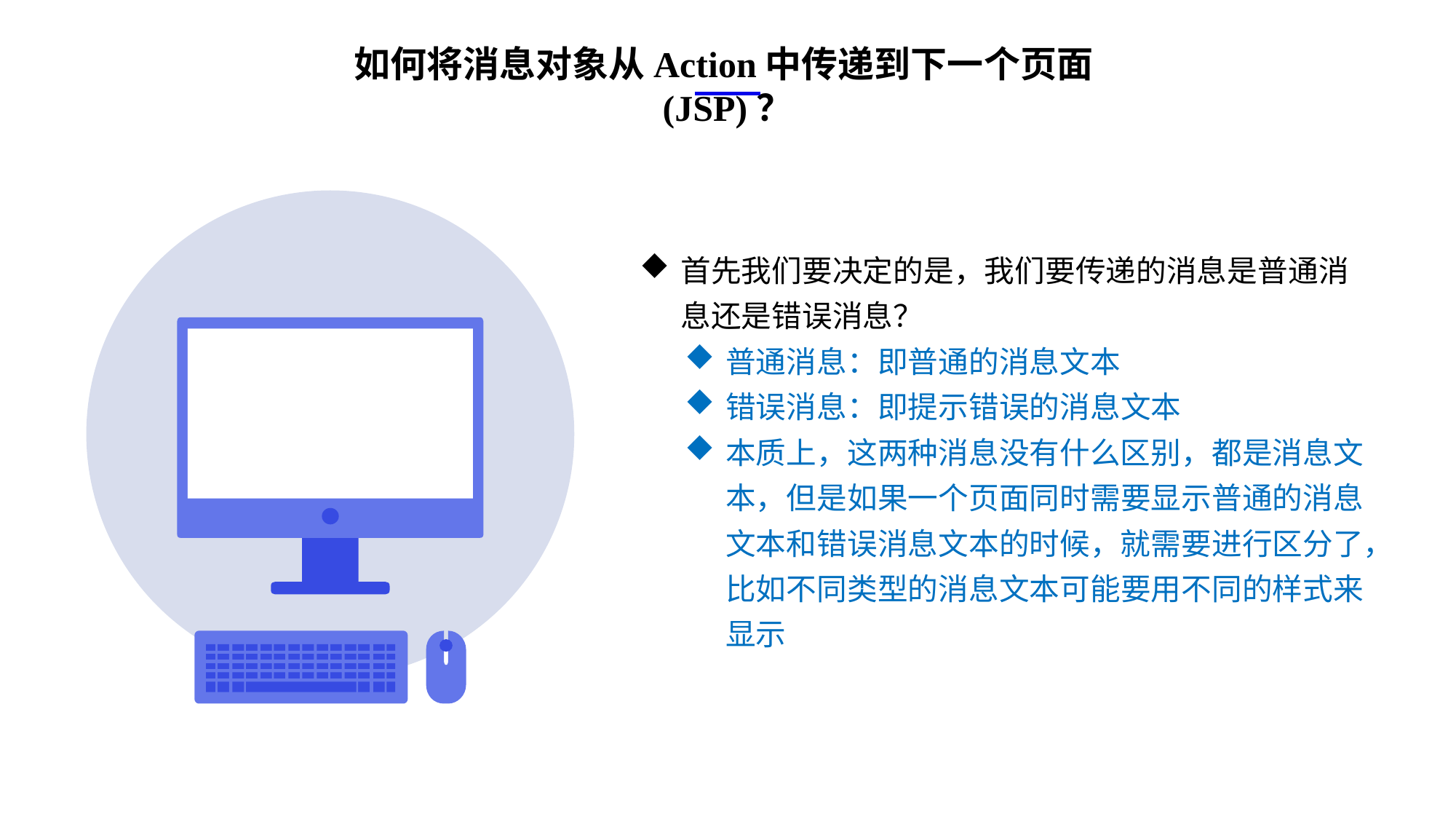

如何将消息对象从Action中传递到下一个页面(JSP)？

e7d195523061f1c0ae0eb3eed39d2bcef4622b2499a05fe6567B54A876BEB457BD1EB8EBE9915191D1FA2E860D28D251AB291D9CBBDD28D4BD16020FD75D8281481517FC21E86E4C931520AFA1087E92E357E3DB373CA326F6F926B1A67F681E99E875FFD293B2C32B3919AE4D43F9436862A7DD54F9346DF3662D8AB7319030EF75D53FF682DE13
首先我们要决定的是，我们要传递的消息是普通消息还是错误消息？
普通消息：即普通的消息文本
错误消息：即提示错误的消息文本
本质上，这两种消息没有什么区别，都是消息文本，但是如果一个页面同时需要显示普通的消息文本和错误消息文本的时候，就需要进行区分了，比如不同类型的消息文本可能要用不同的样式来显示